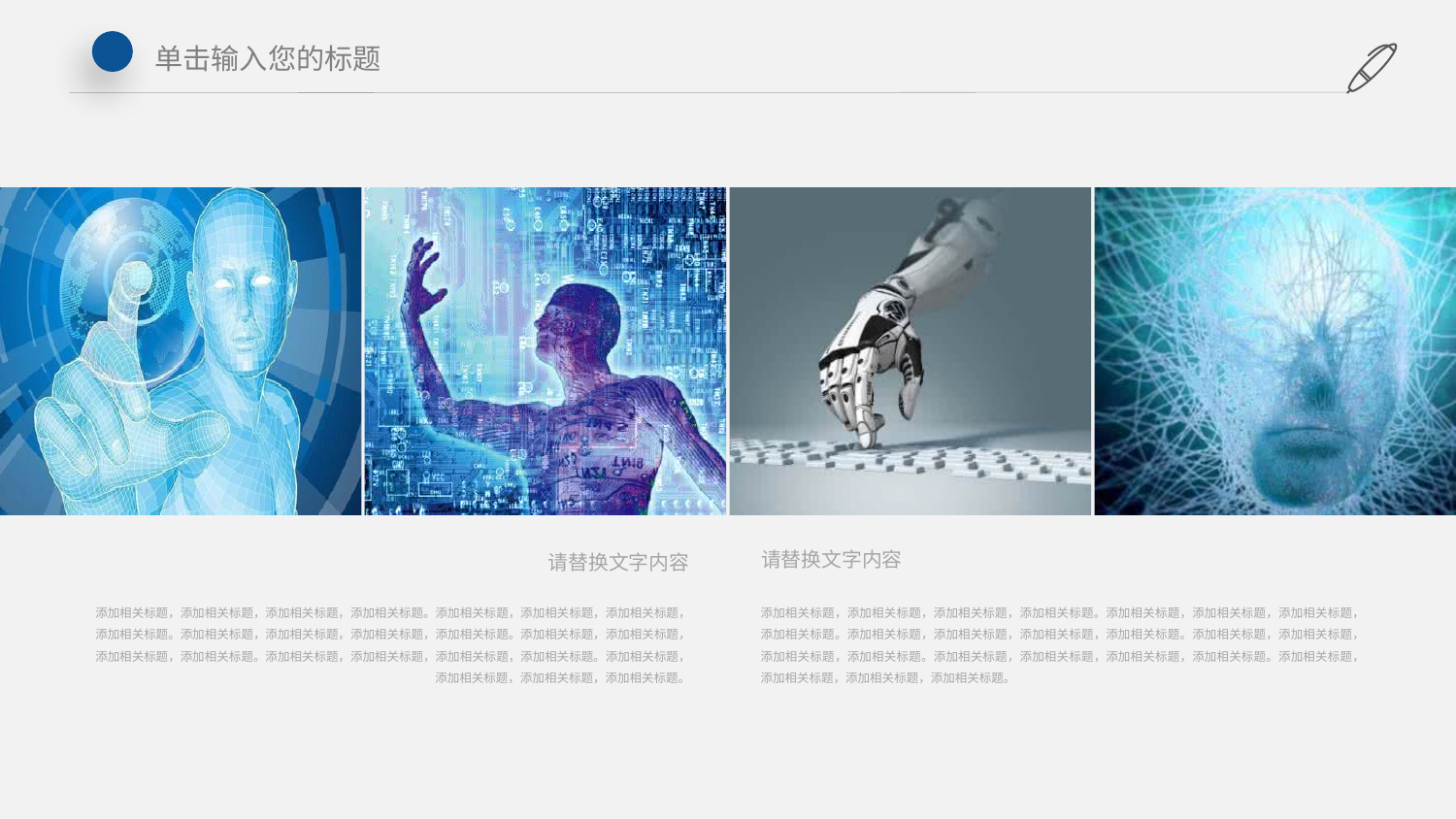

请替换文字内容
添加相关标题，添加相关标题，添加相关标题，添加相关标题。添加相关标题，添加相关标题，添加相关标题，添加相关标题。添加相关标题，添加相关标题，添加相关标题，添加相关标题。添加相关标题，添加相关标题，添加相关标题，添加相关标题。添加相关标题，添加相关标题，添加相关标题，添加相关标题。添加相关标题，添加相关标题，添加相关标题，添加相关标题。
请替换文字内容
添加相关标题，添加相关标题，添加相关标题，添加相关标题。添加相关标题，添加相关标题，添加相关标题，添加相关标题。添加相关标题，添加相关标题，添加相关标题，添加相关标题。添加相关标题，添加相关标题，添加相关标题，添加相关标题。添加相关标题，添加相关标题，添加相关标题，添加相关标题。添加相关标题，添加相关标题，添加相关标题，添加相关标题。